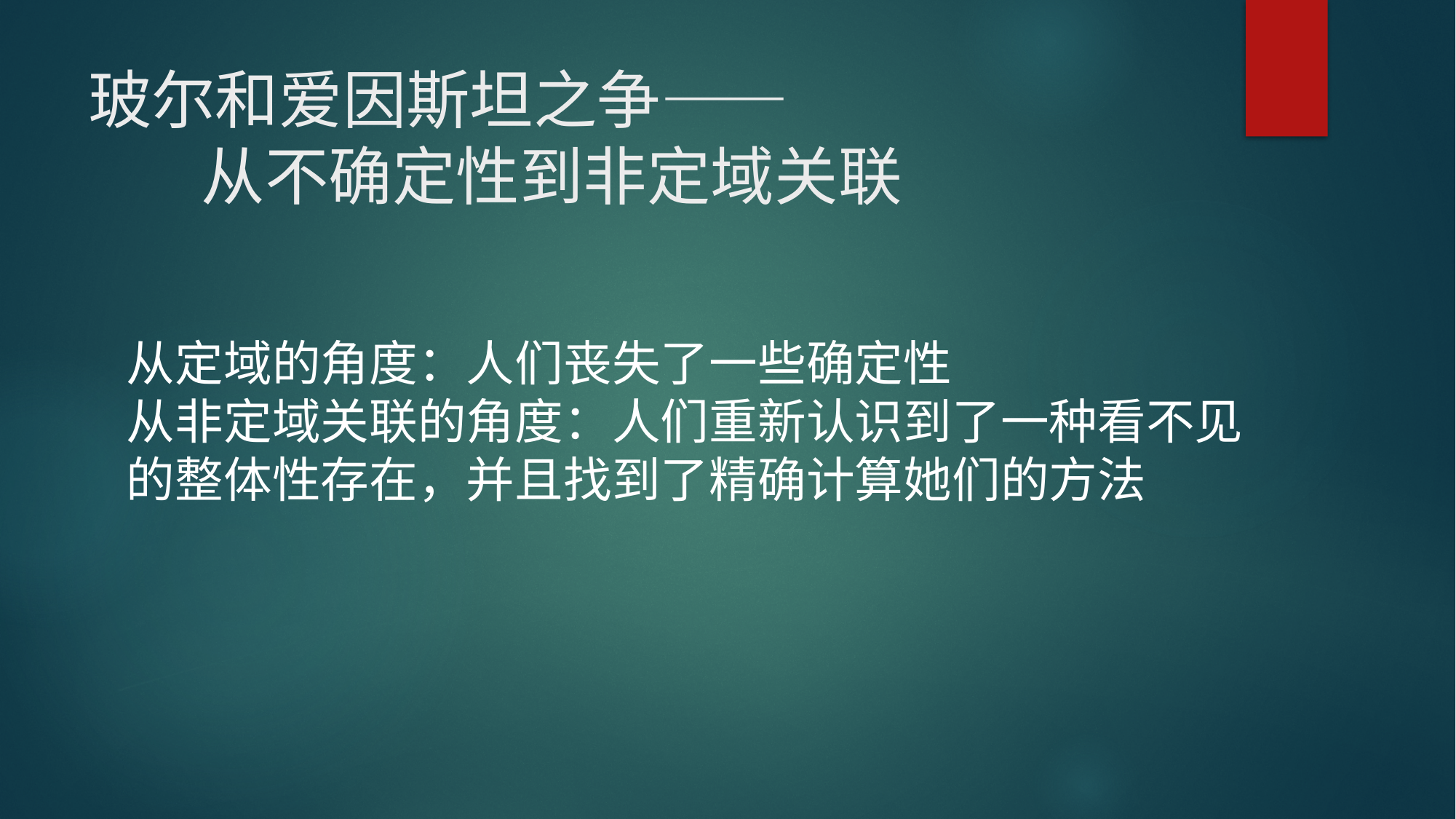

# 玻尔和爱因斯坦之争—— 从不确定性到非定域关联
从定域的角度：人们丧失了一些确定性
从非定域关联的角度：人们重新认识到了一种看不见的整体性存在，并且找到了精确计算她们的方法